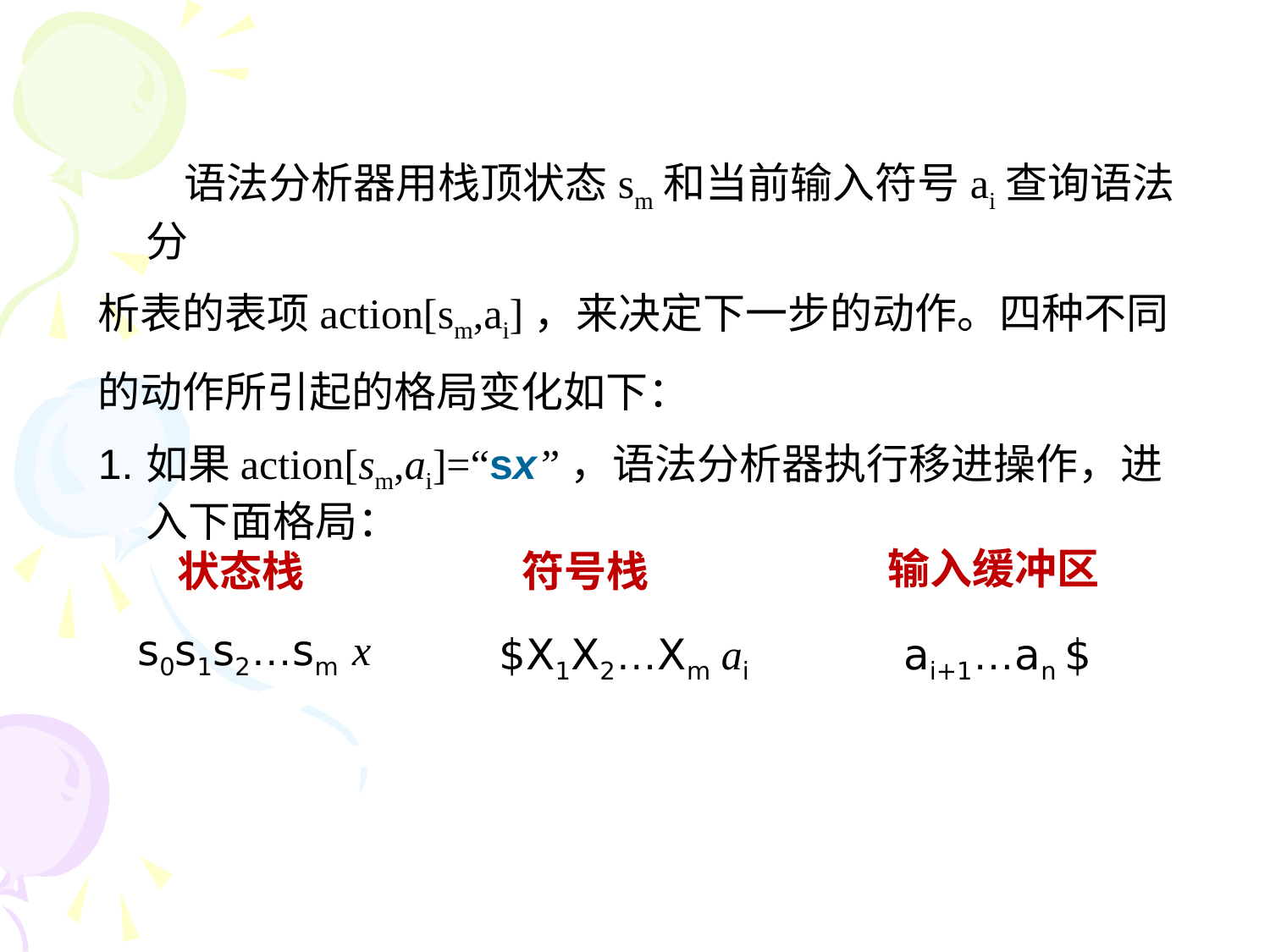

语法分析器用栈顶状态sm和当前输入符号ai查询语法分
析表的表项action[sm,ai]，来决定下一步的动作。四种不同
的动作所引起的格局变化如下：
如果action[sm,ai]=“sx”，语法分析器执行移进操作，进入下面格局：
输入缓冲区
状态栈
符号栈
s0s1s2…sm x
$X1X2…Xm ai
ai+1…an $
127